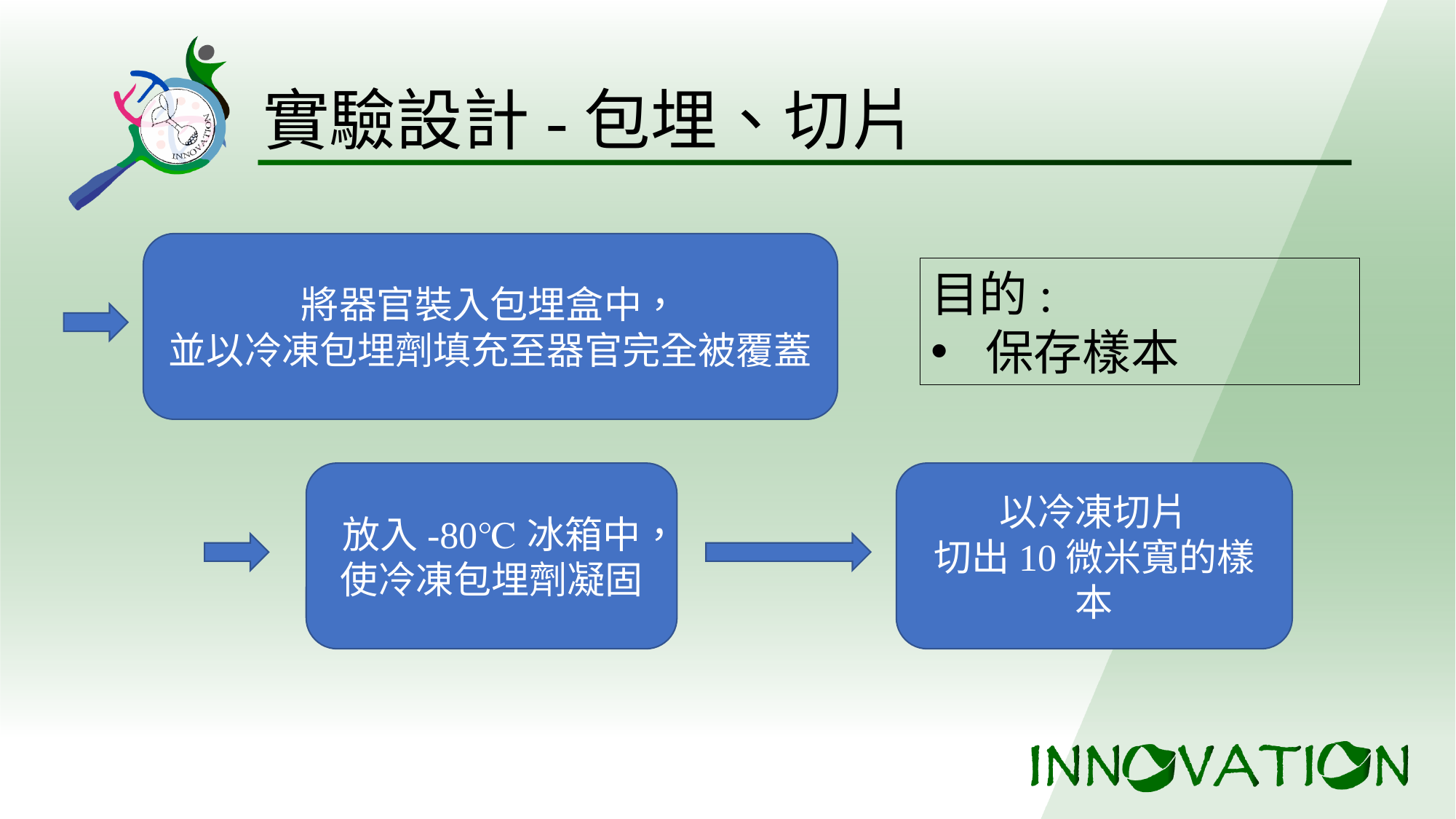

# 實驗設計-包埋、切片
將器官裝入包埋盒中，
並以冷凍包埋劑填充至器官完全被覆蓋
目的:
保存樣本

放入-80℃冰箱中，使冷凍包埋劑凝固
以冷凍切片
切出10微米寬的樣本